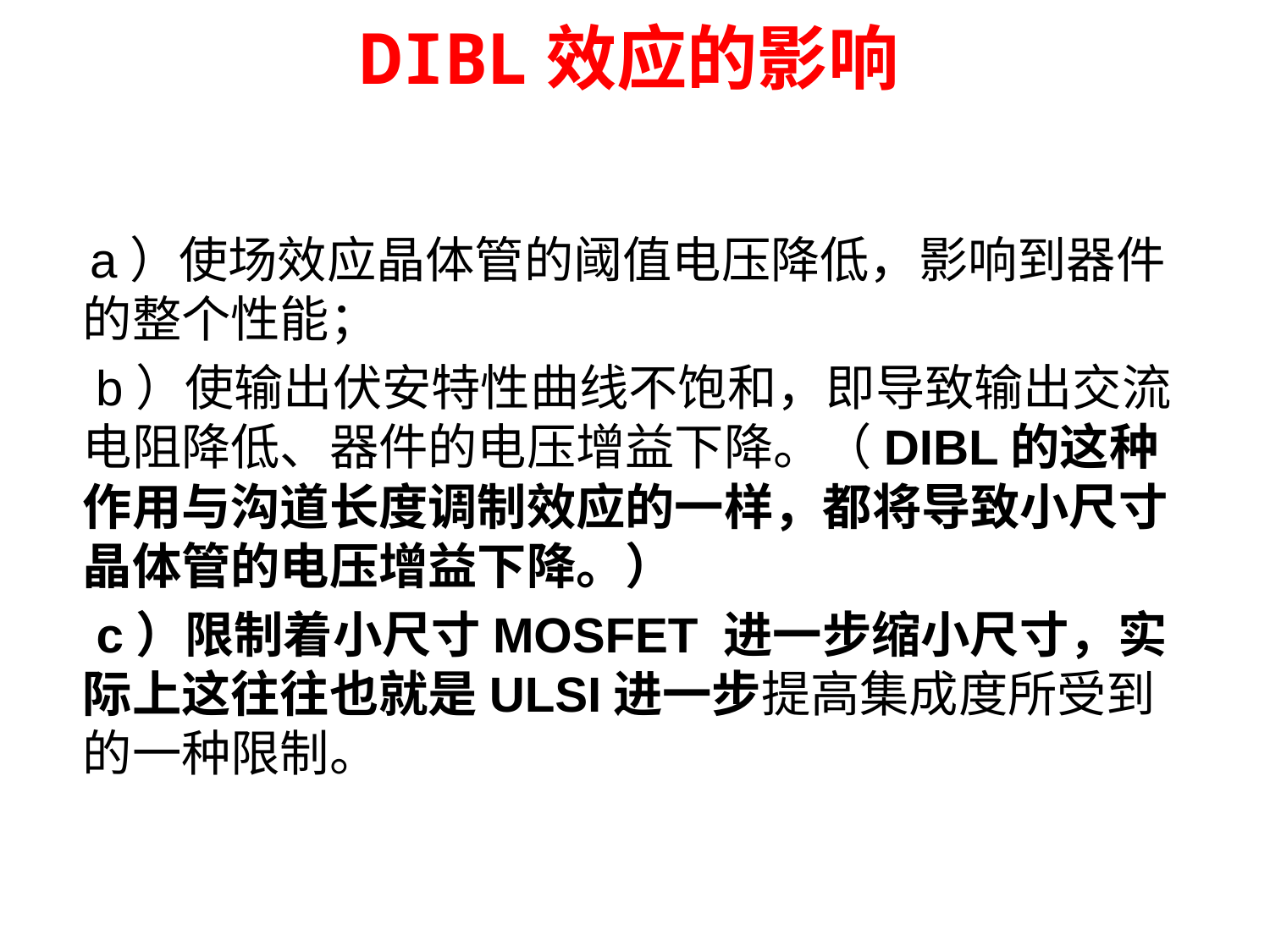

# DIBL效应的影响
    a）使场效应晶体管的阈值电压降低，影响到器件的整个性能；
　b）使输出伏安特性曲线不饱和，即导致输出交流电阻降低、器件的电压增益下降。（DIBL的这种作用与沟道长度调制效应的一样，都将导致小尺寸晶体管的电压增益下降。）
　c）限制着小尺寸MOSFET 进一步缩小尺寸，实际上这往往也就是ULSI进一步提高集成度所受到的一种限制。
19